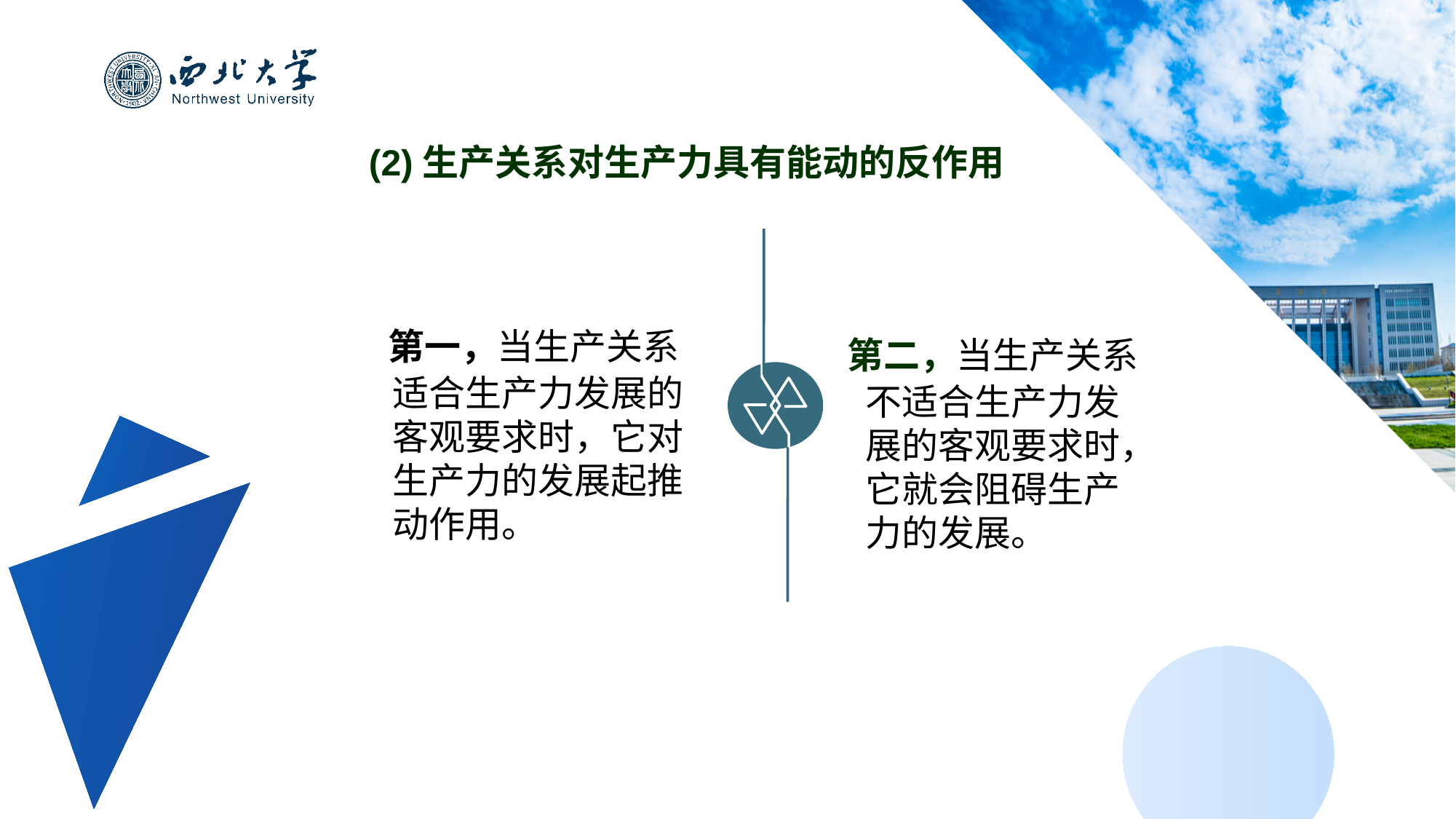

(2)生产关系对生产力具有能动的反作用

   第一，当生产关系适合生产力发展的客观要求时，它对生产力的发展起推动作用。
 第二，当生产关系不适合生产力发展的客观要求时，它就会阻碍生产力的发展。